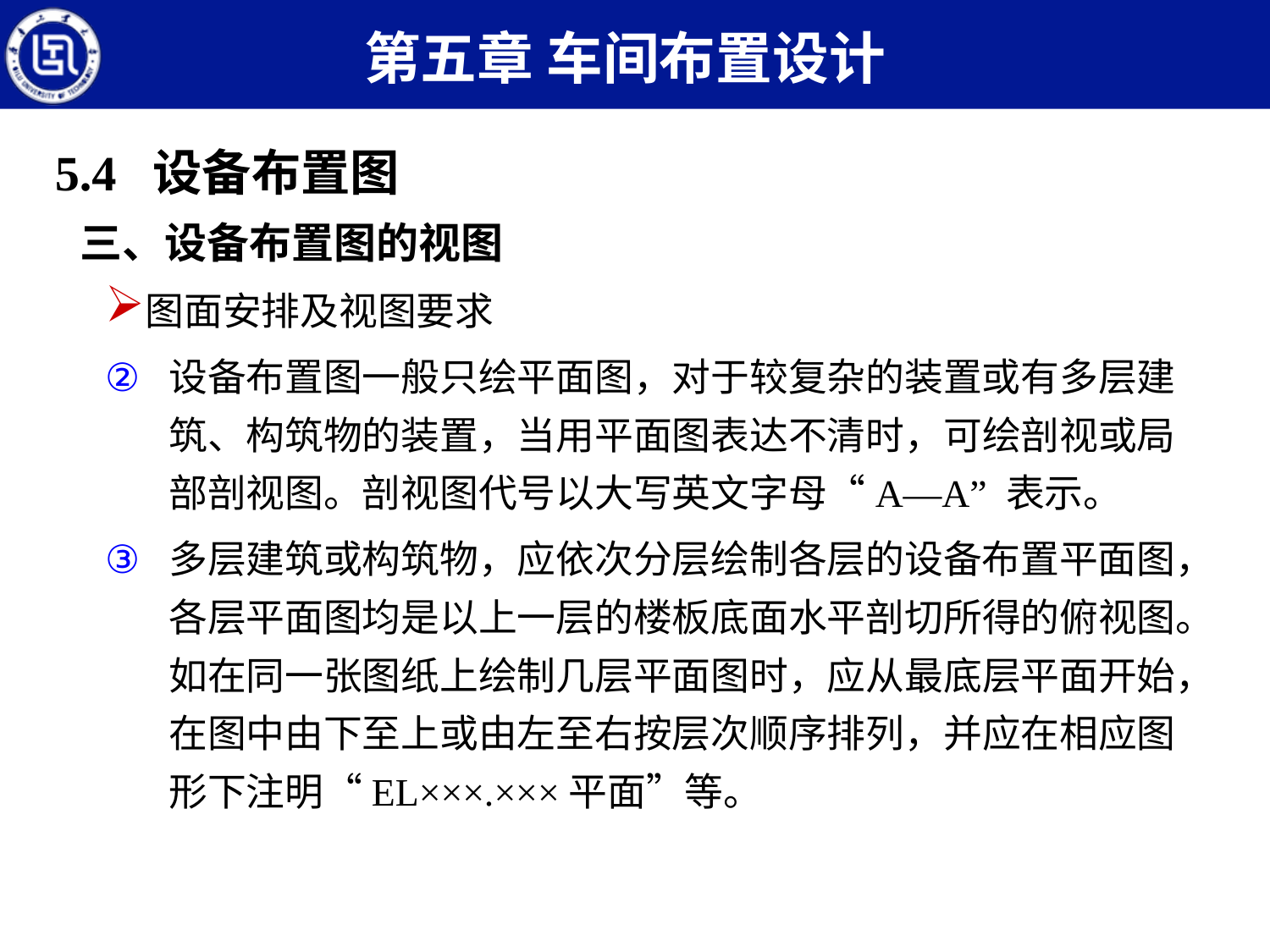

第五章 车间布置设计
5.4  设备布置图
三、设备布置图的视图
图面安排及视图要求
设备布置图一般只绘平面图，对于较复杂的装置或有多层建筑、构筑物的装置，当用平面图表达不清时，可绘剖视或局部剖视图。剖视图代号以大写英文字母“A—A” 表示。
多层建筑或构筑物，应依次分层绘制各层的设备布置平面图，各层平面图均是以上一层的楼板底面水平剖切所得的俯视图。如在同一张图纸上绘制几层平面图时，应从最底层平面开始，在图中由下至上或由左至右按层次顺序排列，并应在相应图形下注明“EL×××.×××平面”等。